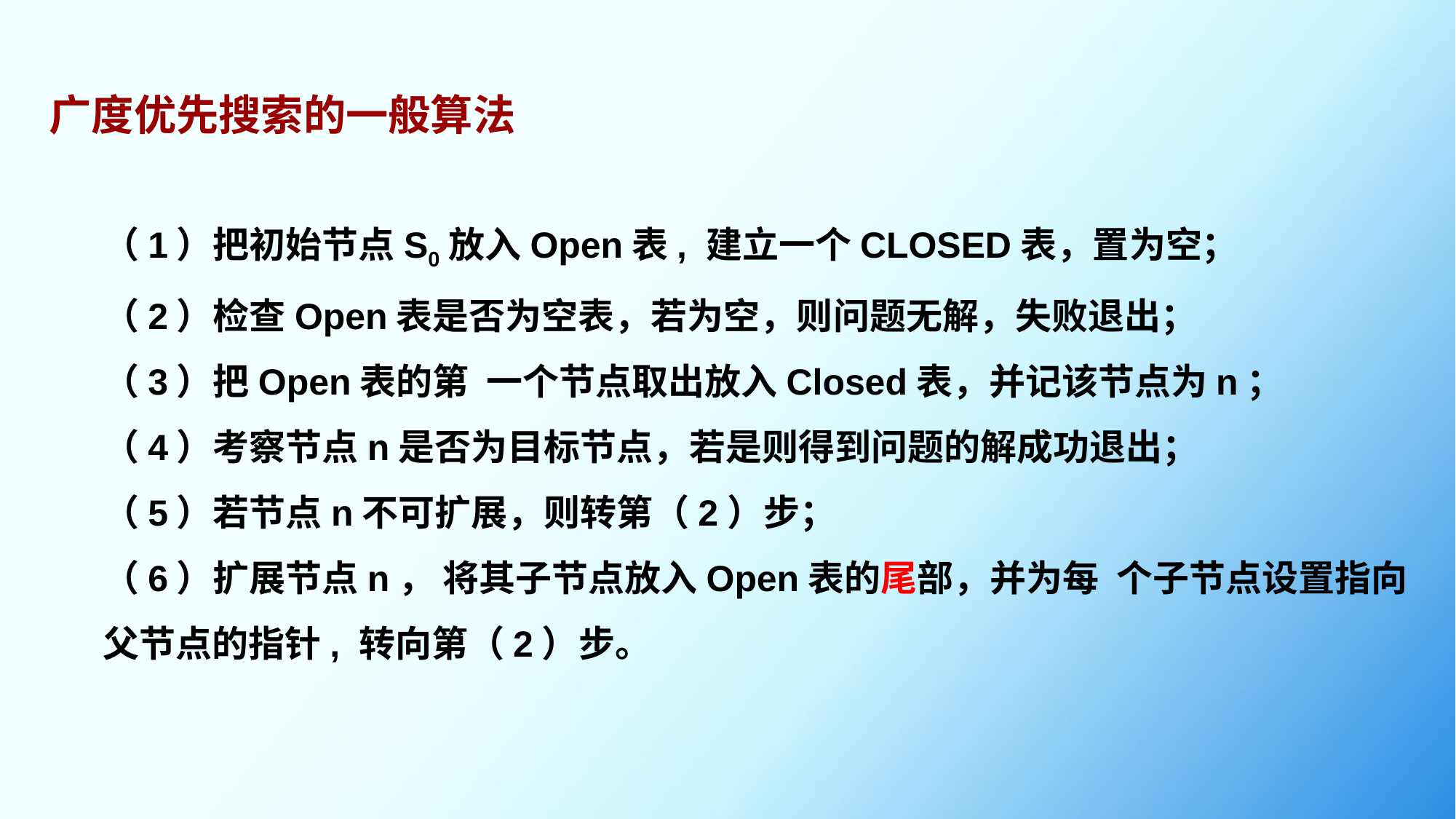

广度优先搜索的一般算法
（1）把初始节点S0放入Open表, 建立一个CLOSED表，置为空；
（2）检查Open表是否为空表，若为空，则问题无解，失败退出；
（3）把Open表的第一个节点取出放入Closed表，并记该节点为n；
（4）考察节点n是否为目标节点，若是则得到问题的解成功退出；
（5）若节点n不可扩展，则转第（2）步；
（6）扩展节点n， 将其子节点放入Open表的尾部，并为每个子节点设置指向父节点的指针, 转向第（2）步。